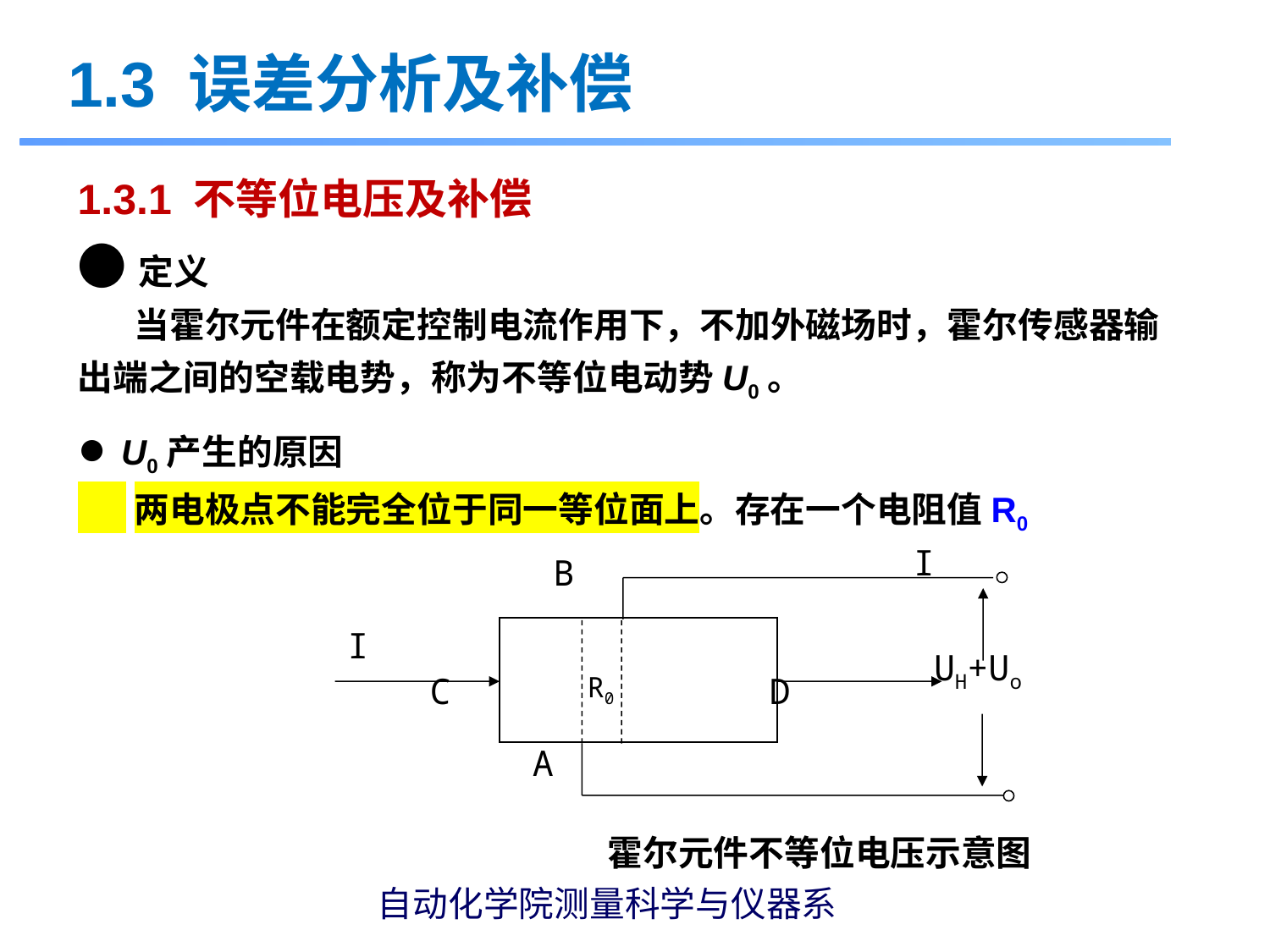

1.3 误差分析及补偿
1.3.1 不等位电压及补偿
●定义
      当霍尔元件在额定控制电流作用下，不加外磁场时，霍尔传感器输出端之间的空载电势，称为不等位电动势U0。
● U0产生的原因
      两电极点不能完全位于同一等位面上。存在一个电阻值R0
I
B

I

UH+Uo
C
D
R0

A

霍尔元件不等位电压示意图